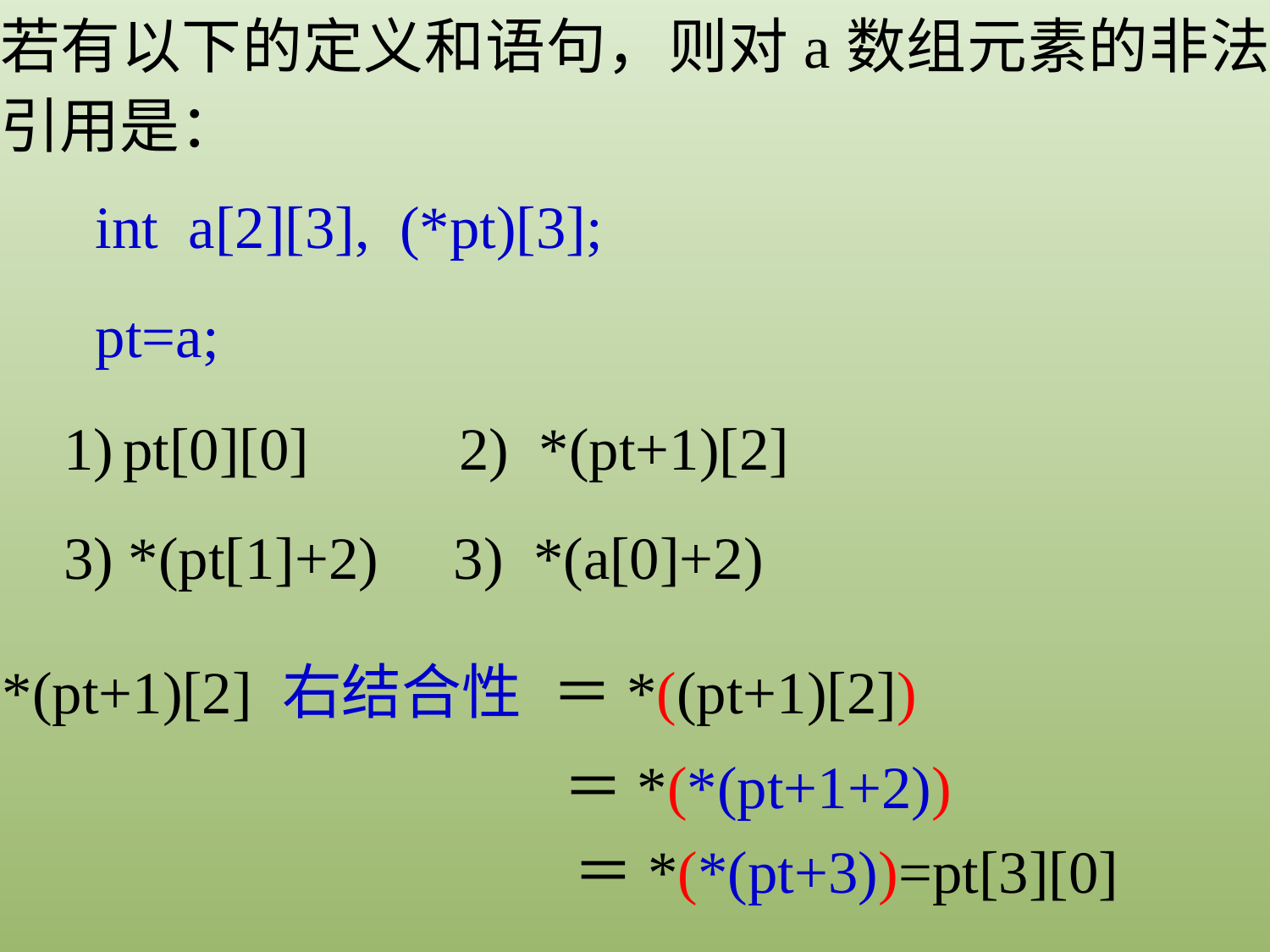

若有以下的定义和语句，则对a数组元素的非法引用是：
int  a[2][3],  (*pt)[3];
pt=a;
pt[0][0]          2)  *(pt+1)[2]
3) *(pt[1]+2)     3)  *(a[0]+2)
*(pt+1)[2] 右结合性
＝*((pt+1)[2])
＝*(*(pt+1+2))
＝*(*(pt+3))=pt[3][0]
471